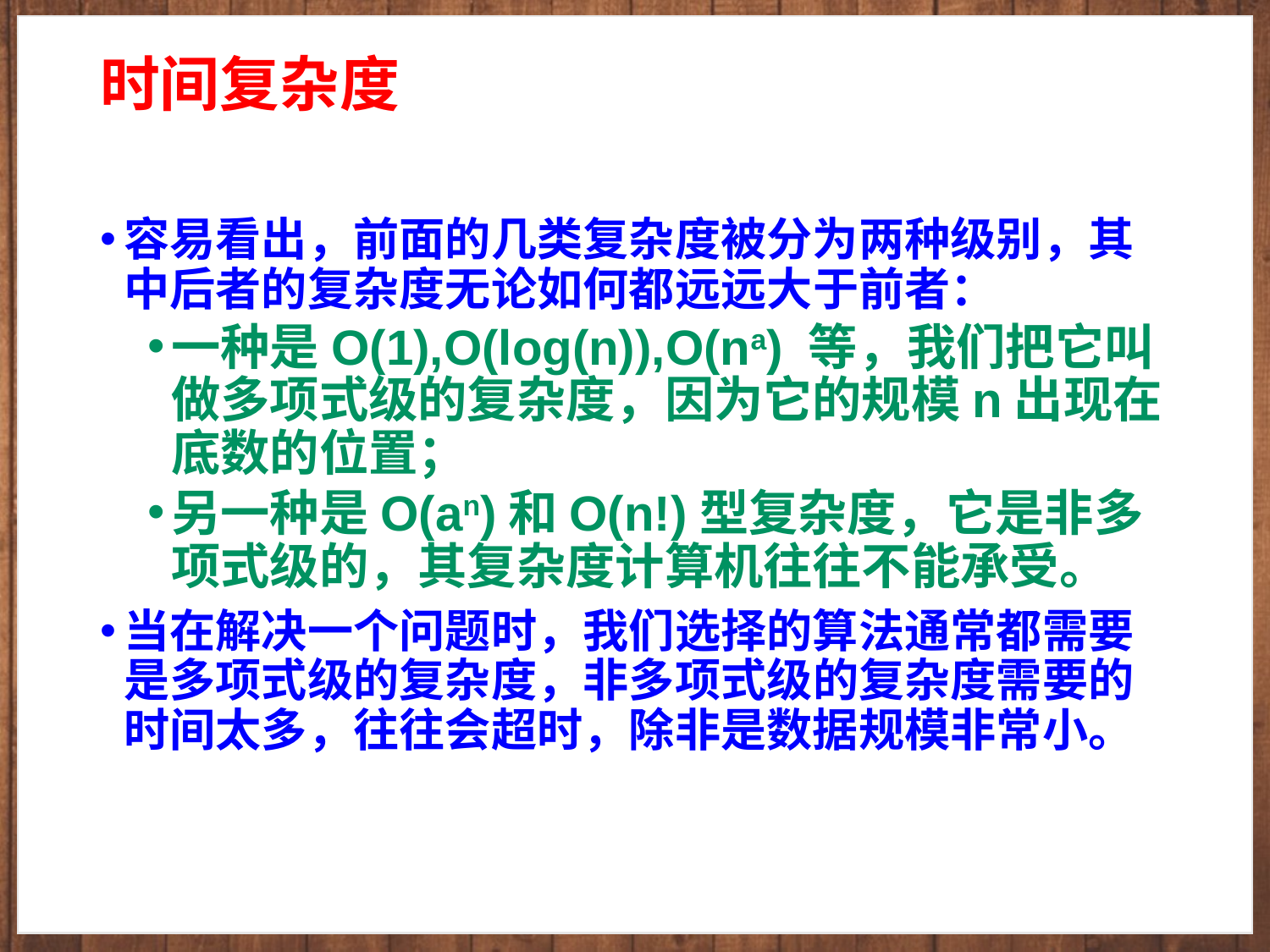

# 时间复杂度
容易看出，前面的几类复杂度被分为两种级别，其中后者的复杂度无论如何都远远大于前者：
一种是O(1),O(log(n)),O(na) 等，我们把它叫做多项式级的复杂度，因为它的规模n出现在底数的位置；
另一种是O(an)和O(n!)型复杂度，它是非多项式级的，其复杂度计算机往往不能承受。
当在解决一个问题时，我们选择的算法通常都需要是多项式级的复杂度，非多项式级的复杂度需要的时间太多，往往会超时，除非是数据规模非常小。